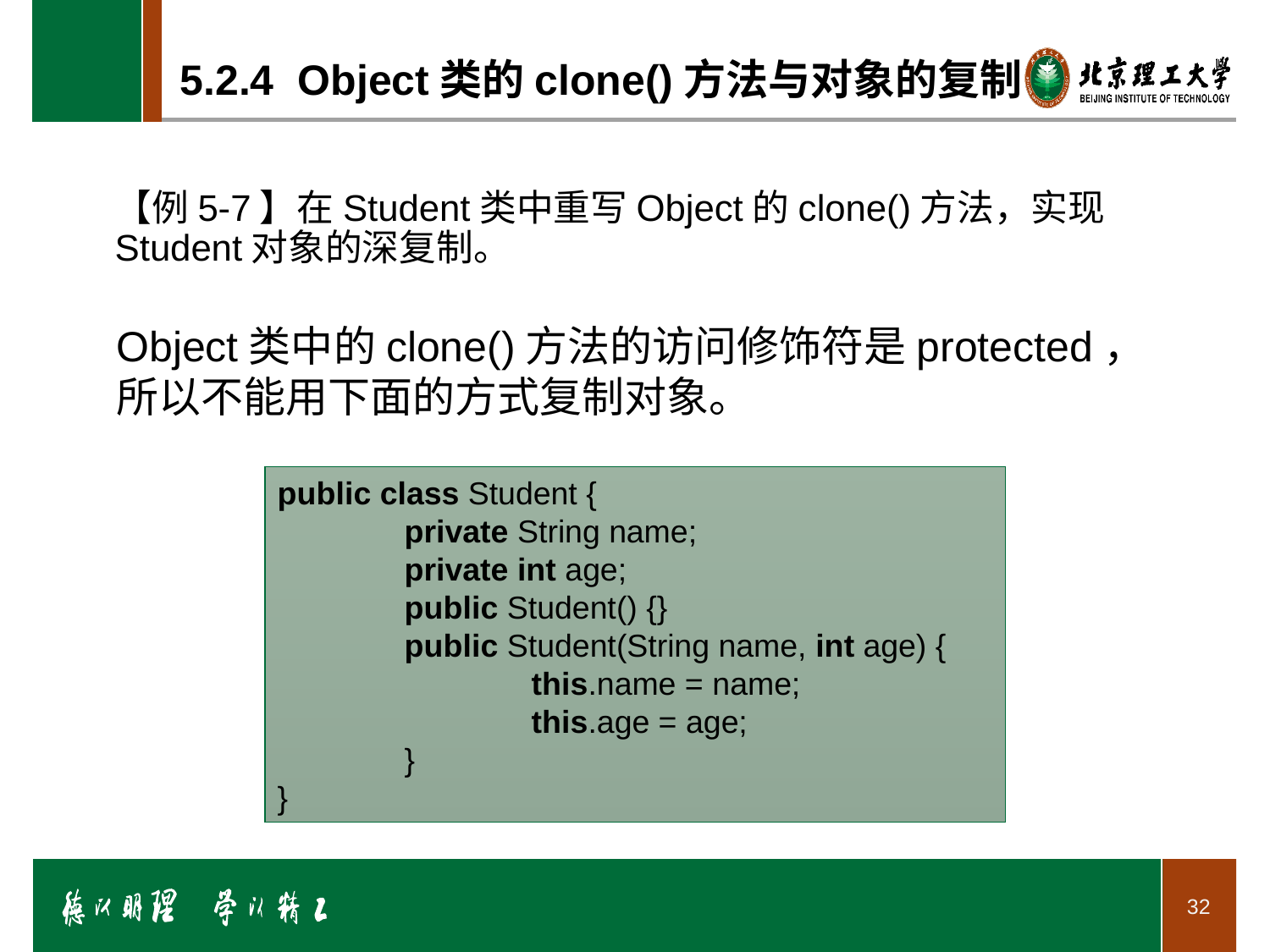

# 5.2.4  Object类的clone()方法与对象的复制
【例5-7】在Student类中重写Object的clone()方法，实现Student对象的深复制。

Object类中的clone()方法的访问修饰符是protected，所以不能用下面的方式复制对象。
public class Student {
	private String name;
	private int age;
	public Student() {}
	public Student(String name, int age) {
		this.name = name;
		this.age = age;
	}
}